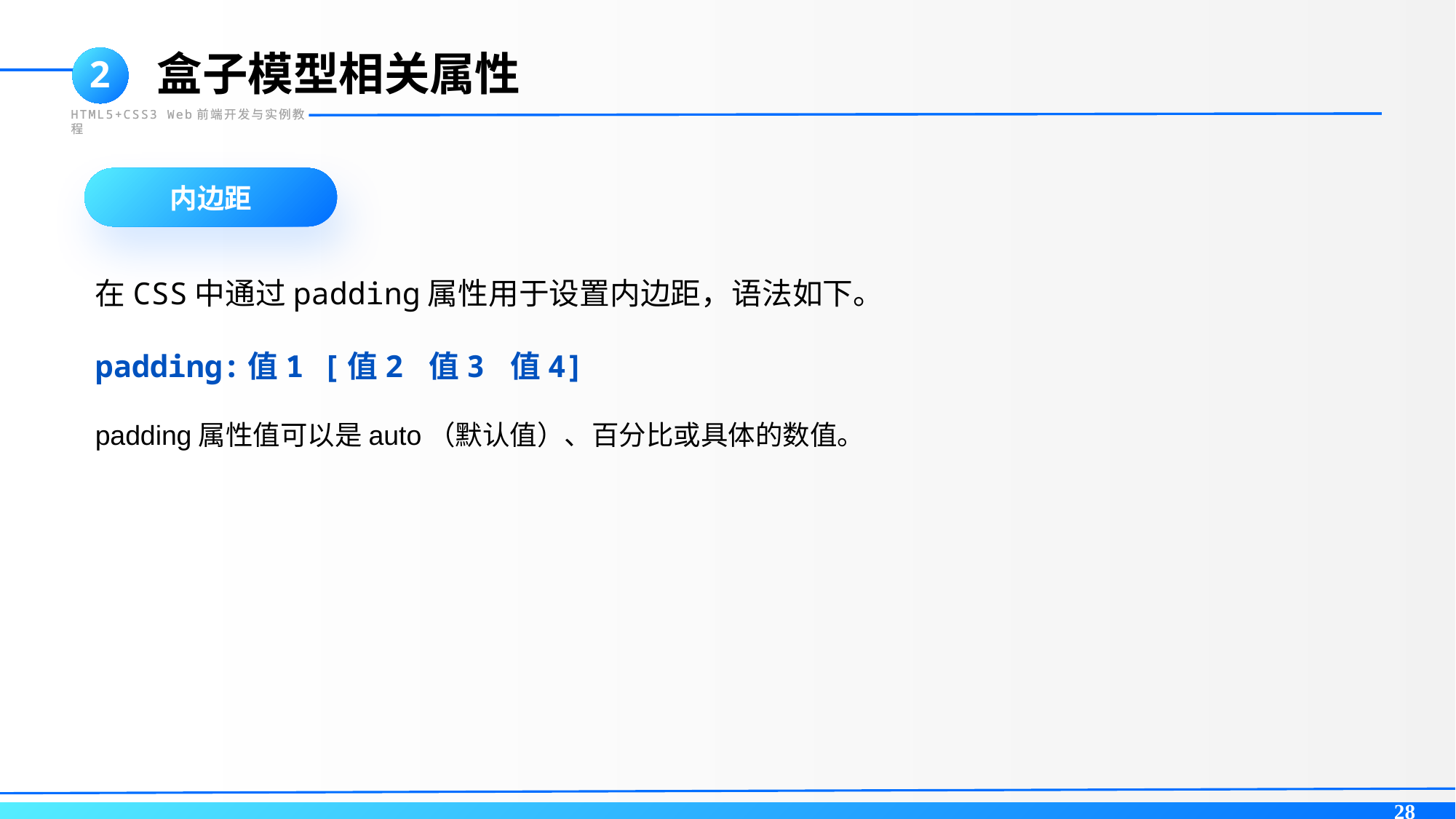

盒子模型相关属性
2
HTML5+CSS3 Web前端开发与实例教程
内边距
在CSS中通过padding属性用于设置内边距，语法如下。
padding:值1 [值2 值3 值4]
padding属性值可以是auto（默认值）、百分比或具体的数值。
28